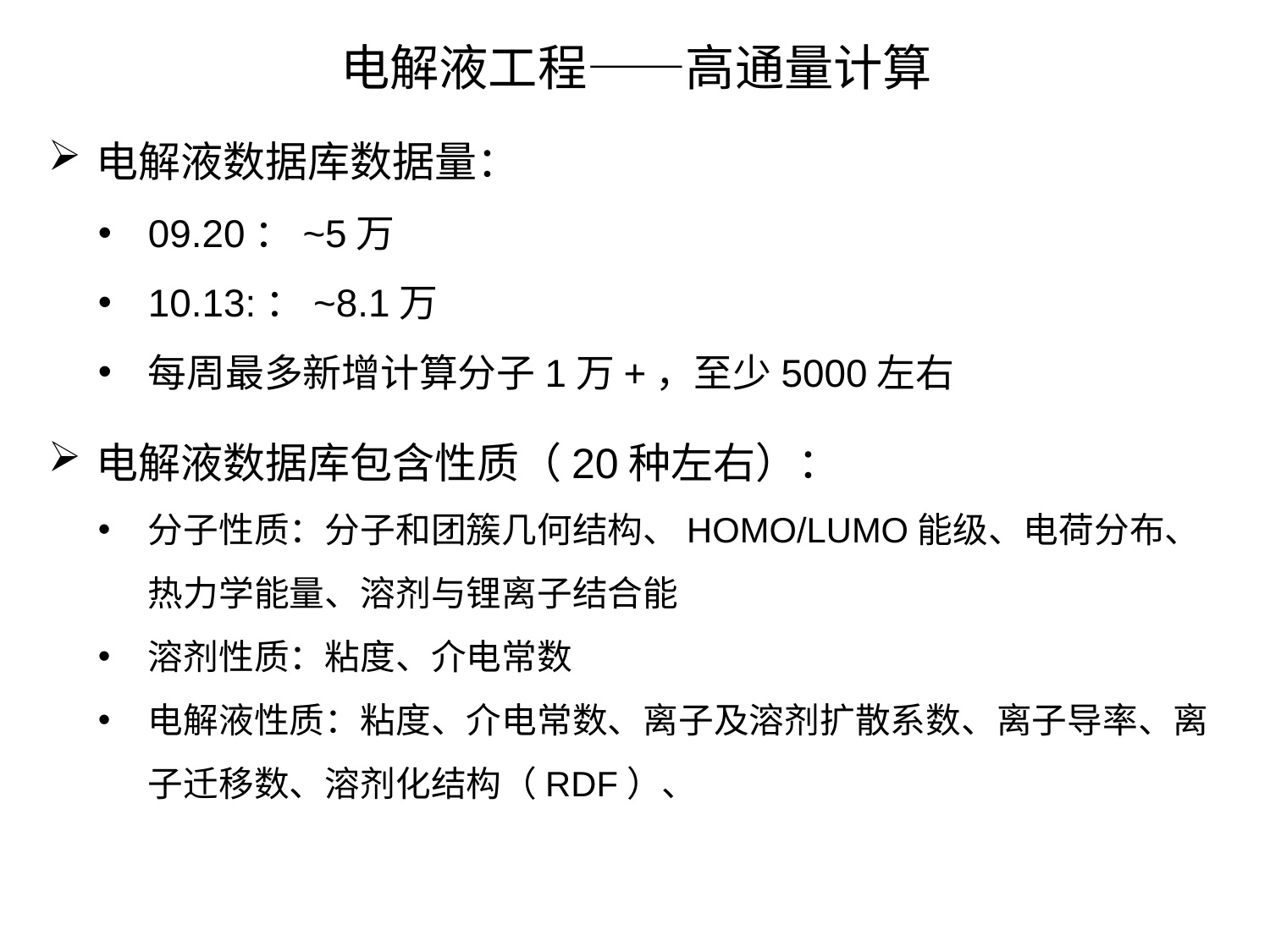

电解液工程——高通量计算
电解液数据库数据量：
09.20：~5万
10.13:：~8.1万
每周最多新增计算分子1万+，至少5000左右
电解液数据库包含性质（20种左右）：
分子性质：分子和团簇几何结构、HOMO/LUMO能级、电荷分布、热力学能量、溶剂与锂离子结合能
溶剂性质：粘度、介电常数
电解液性质：粘度、介电常数、离子及溶剂扩散系数、离子导率、离子迁移数、溶剂化结构（RDF）、